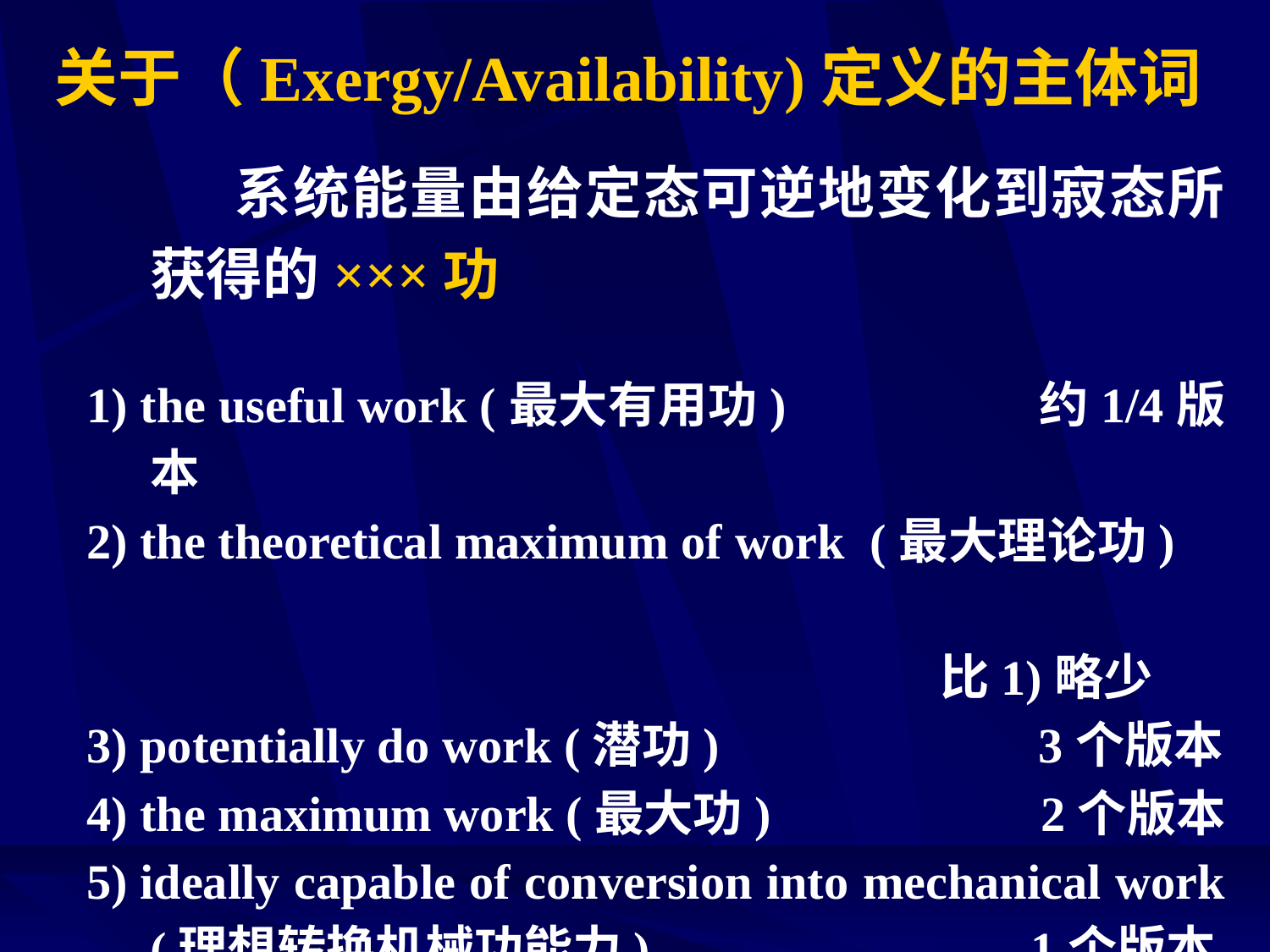

关于（Exergy/Availability)定义的主体词
         系统能量由给定态可逆地变化到寂态所获得的×××功

1) the useful work (最大有用功)                   约1/4版本
2) the theoretical maximum of work  (最大理论功)
                                                                           比1)略少
3) potentially do work (潜功)                          3个版本
4) the maximum work (最大功)                      2个版本
5) ideally capable of conversion into mechanical work (理想转换机械功能力)                               1个版本
6) the maximum shaft work (最大轴功)        1个版本